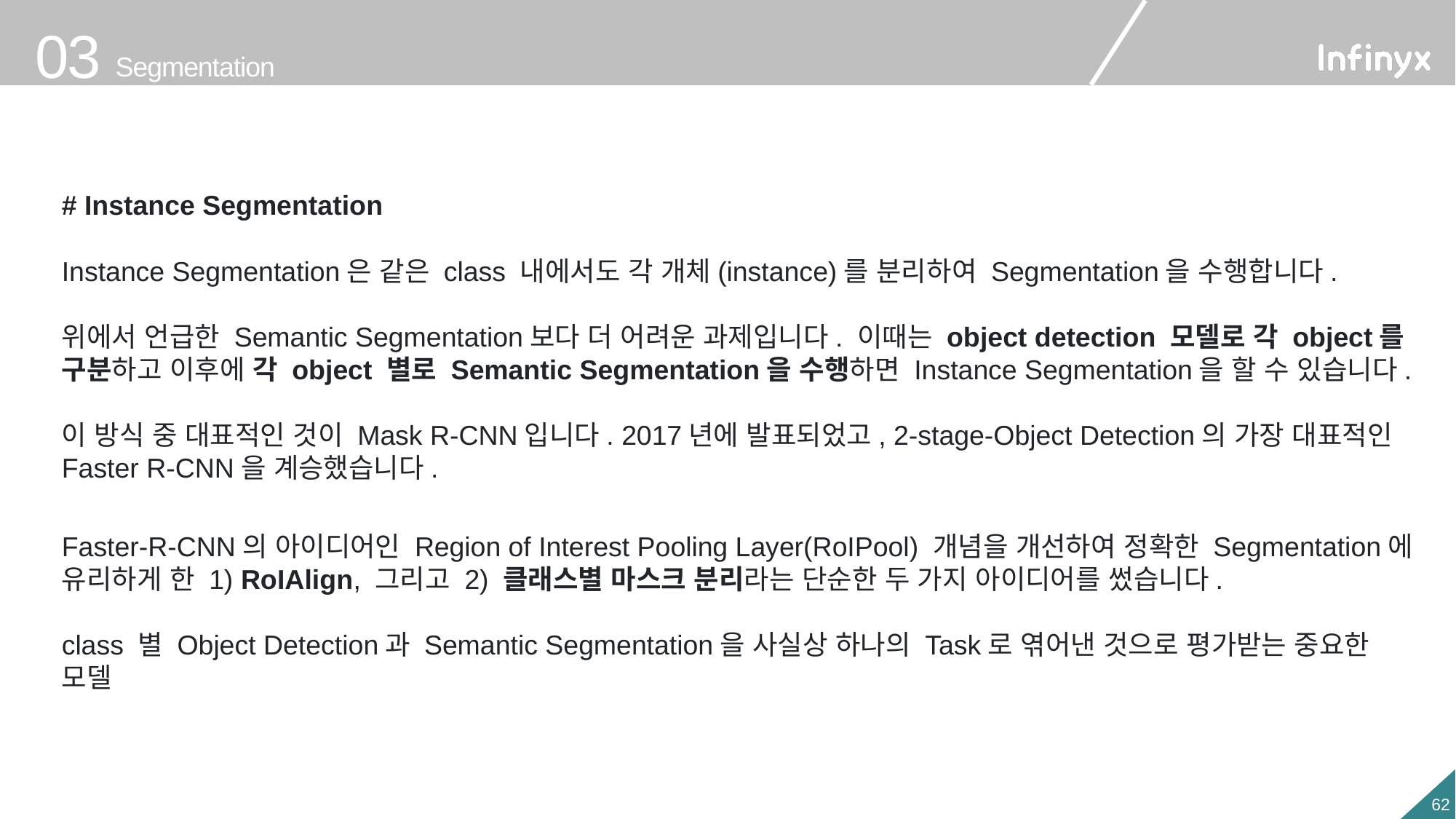

# Instance Segmentation
Instance Segmentation은 같은 class 내에서도 각 개체(instance)를 분리하여 Segmentation을 수행합니다.

위에서 언급한 Semantic Segmentation보다 더 어려운 과제입니다. 이때는 object detection 모델로 각 object를 구분하고 이후에 각 object 별로 Semantic Segmentation을 수행하면 Instance Segmentation을 할 수 있습니다.

이 방식 중 대표적인 것이 Mask R-CNN입니다. 2017년에 발표되었고, 2-stage-Object Detection의 가장 대표적인 Faster R-CNN을 계승했습니다.

Faster-R-CNN의 아이디어인 Region of Interest Pooling Layer(RoIPool) 개념을 개선하여 정확한 Segmentation에 유리하게 한 1) RoIAlign, 그리고 2) 클래스별 마스크 분리라는 단순한 두 가지 아이디어를 썼습니다.

class 별 Object Detection과 Semantic Segmentation을 사실상 하나의 Task로 엮어낸 것으로 평가받는 중요한 모델